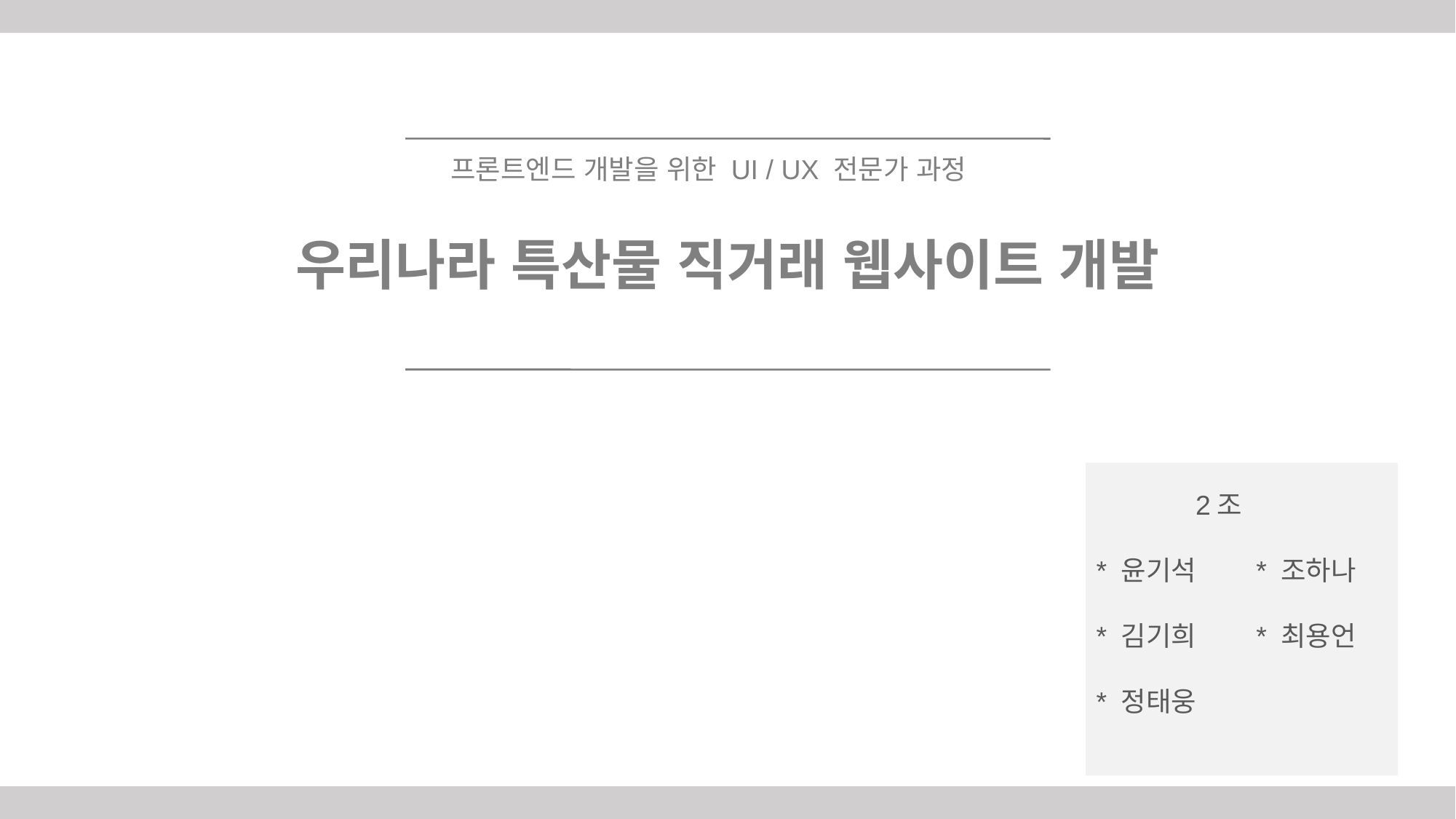

프론트엔드 개발을 위한 UI / UX 전문가 과정
우리나라 특산물 직거래 웹사이트 개발
             2조

* 윤기석       * 조하나

* 김기희       * 최용언

* 정태웅